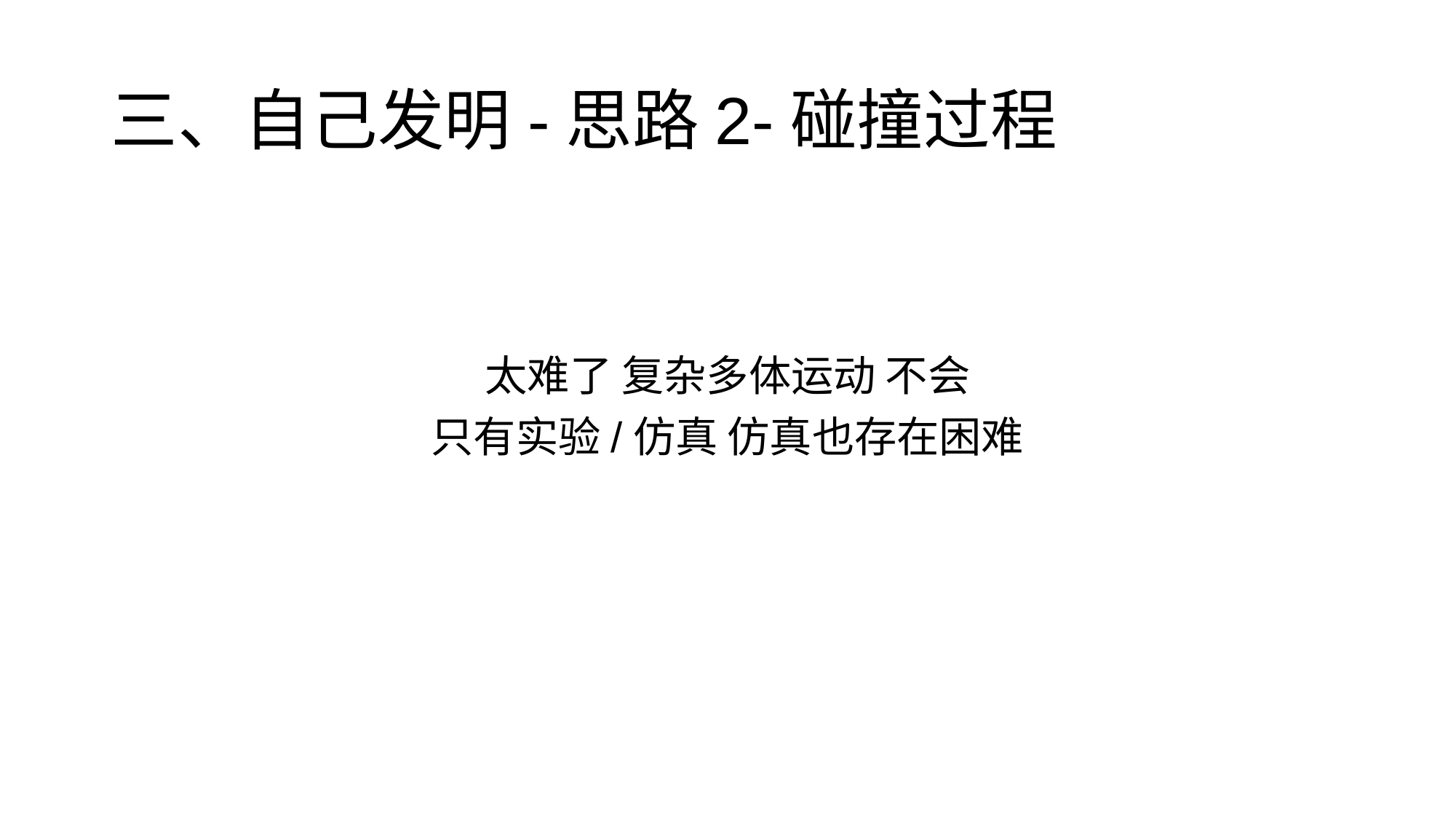

# 三、自己发明-思路2-碰撞过程
太难了 复杂多体运动 不会
只有实验/仿真 仿真也存在困难